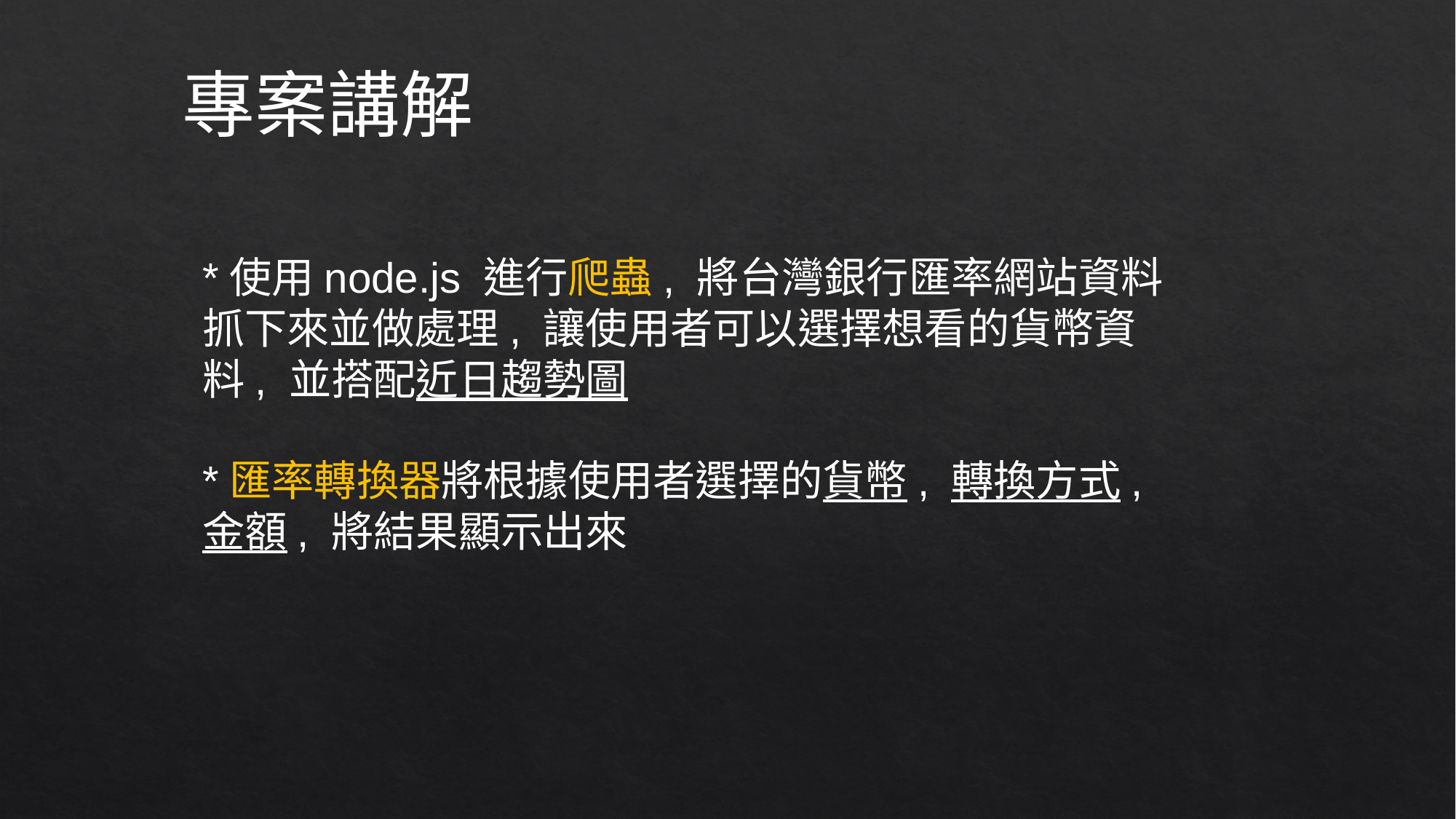

專案講解
*使用node.js 進行爬蟲, 將台灣銀行匯率網站資料抓下來並做處理, 讓使用者可以選擇想看的貨幣資料, 並搭配近日趨勢圖

*匯率轉換器將根據使用者選擇的貨幣, 轉換方式, 金額, 將結果顯示出來